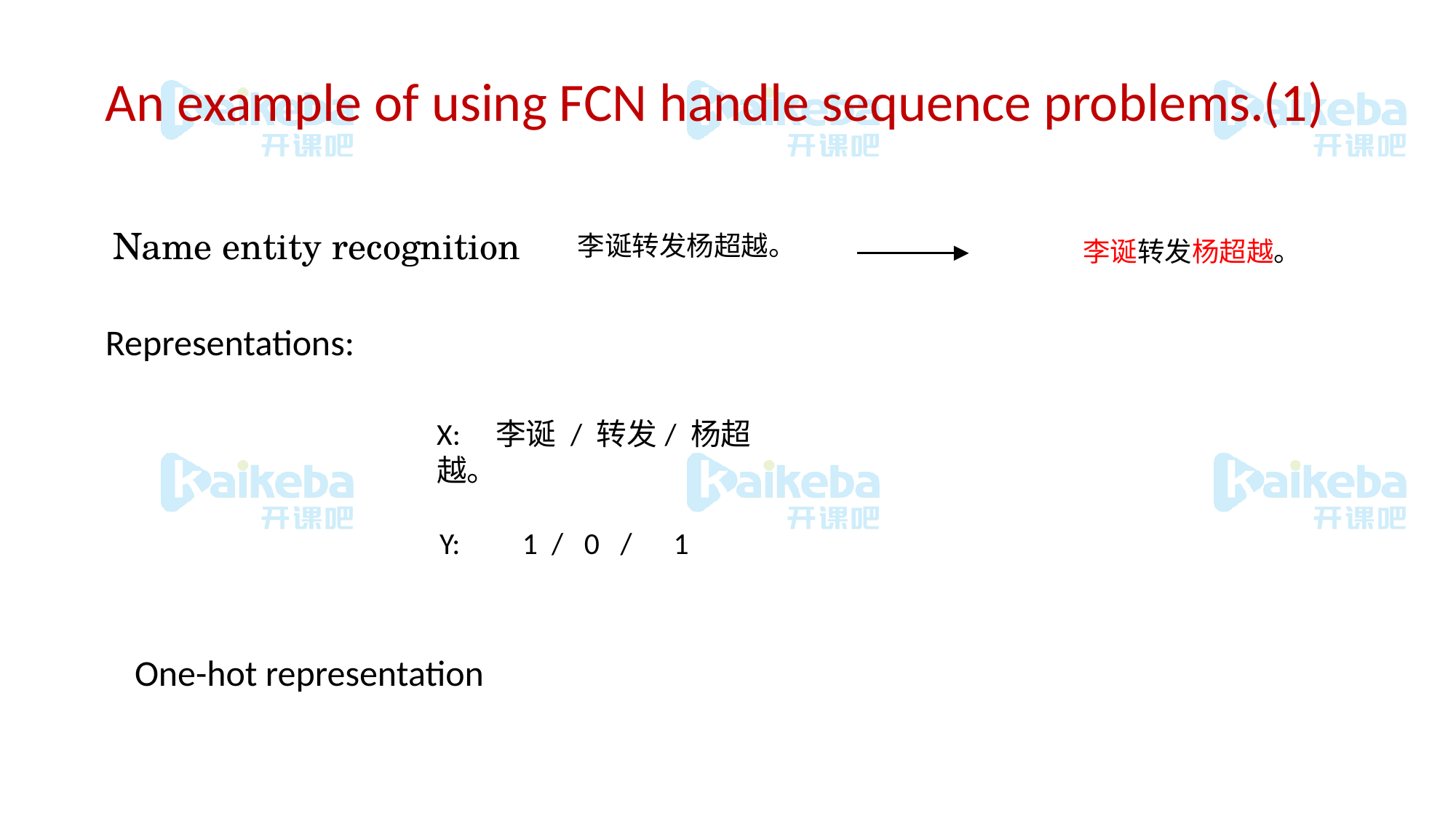

# An example of using FCN handle sequence problems.(1)
Name entity recognition

李诞转发杨超越。
李诞转发杨超越。
Representations:
X:    李诞 / 转发/ 杨超越。
Y:         1  /   0   /      1
One-hot representation